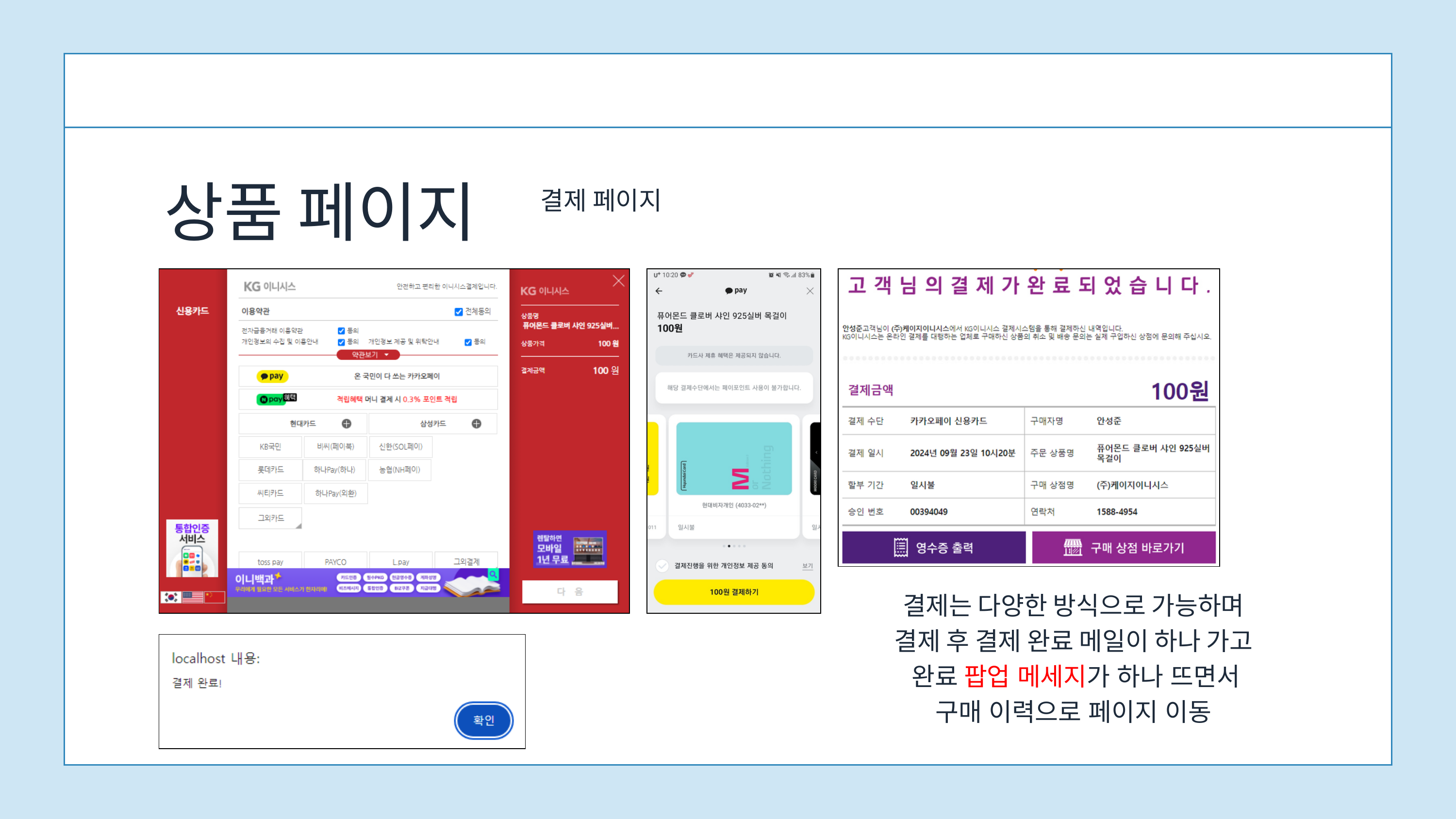

상품 페이지

결제 페이지

결제는 다양한 방식으로 가능하며
결제 후 결제 완료 메일이 하나 가고
 완료 팝업 메세지가 하나 뜨면서
구매 이력으로 페이지 이동